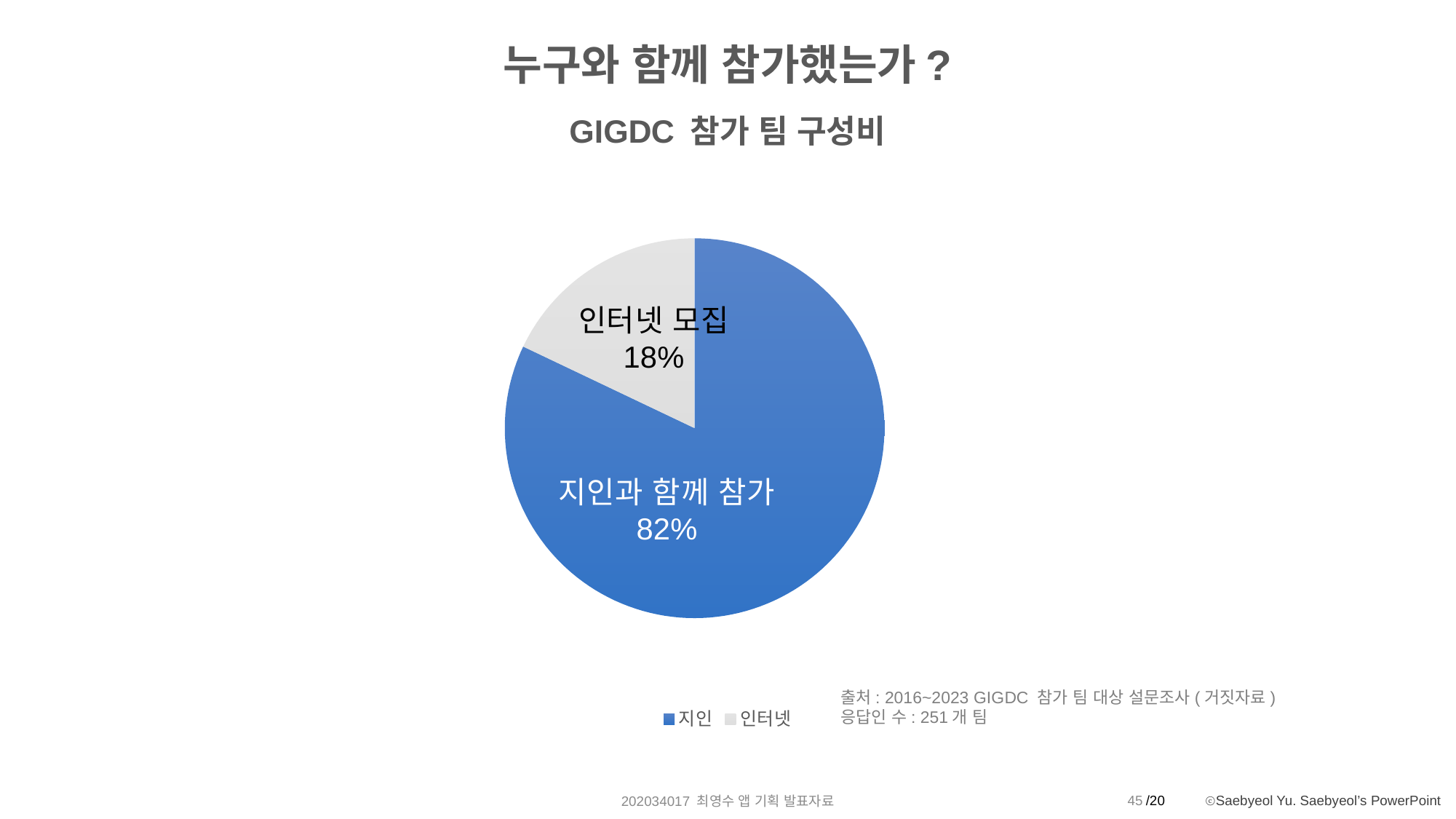

누구와 함께 참가했는가?

### Chart: GIGDC 참가 팀 구성비

| Category | 공모전 참가 팀 비율 |
|---|---|
| 지인 | 206.0 |
| 인터넷 | 45.0 |
출처: 2016~2023 GIGDC 참가 팀 대상 설문조사(거짓자료)
응답인 수: 251개 팀
45
202034017 최영수 앱 기획 발표자료